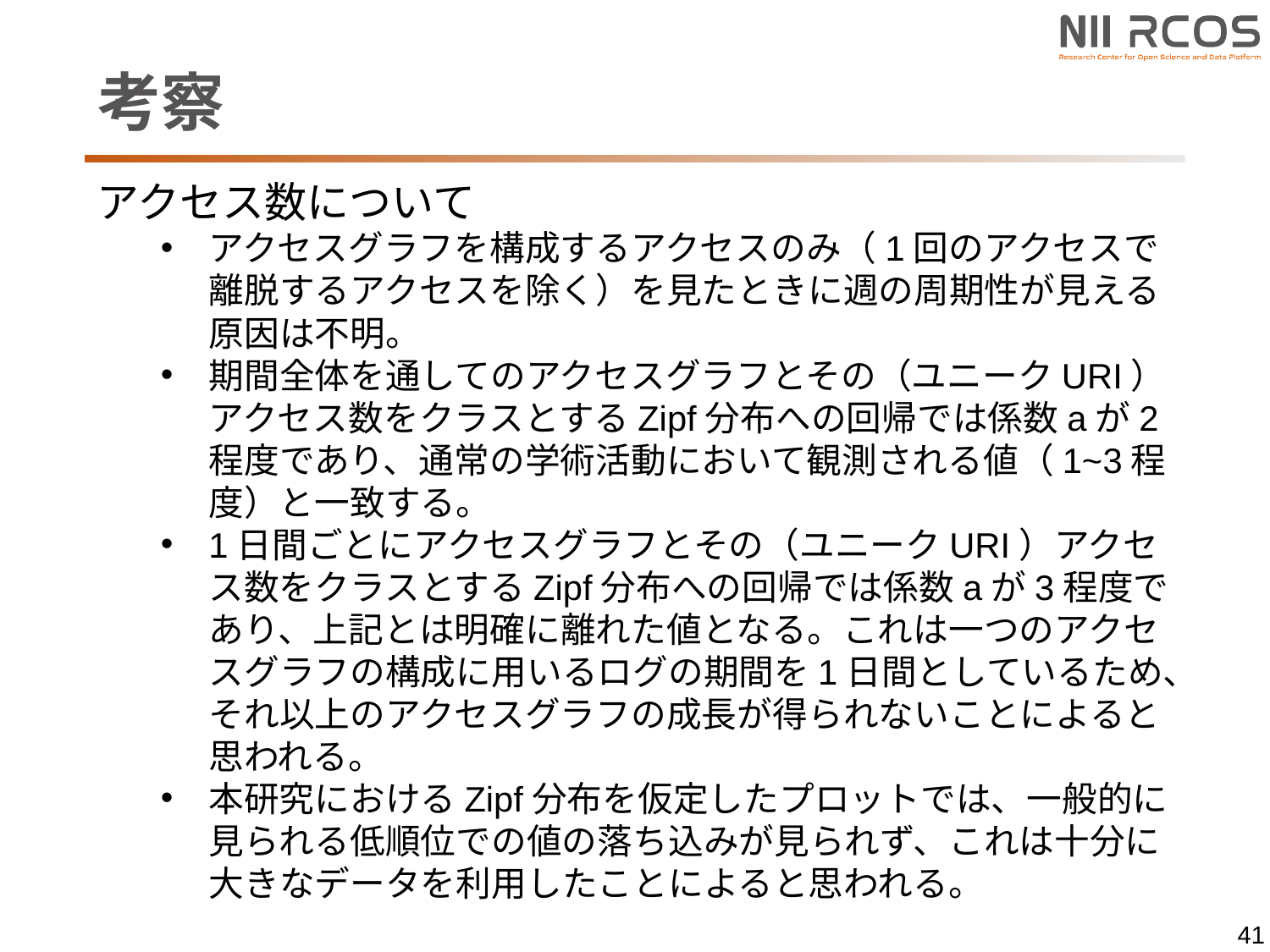

# 考察
アクセス数について
アクセスグラフを構成するアクセスのみ（1回のアクセスで離脱するアクセスを除く）を見たときに週の周期性が見える原因は不明。
期間全体を通してのアクセスグラフとその（ユニークURI）アクセス数をクラスとするZipf分布への回帰では係数aが2程度であり、通常の学術活動において観測される値（1~3程度）と一致する。
1日間ごとにアクセスグラフとその（ユニークURI）アクセス数をクラスとするZipf分布への回帰では係数aが3程度であり、上記とは明確に離れた値となる。これは一つのアクセスグラフの構成に用いるログの期間を1日間としているため、それ以上のアクセスグラフの成長が得られないことによると思われる。
本研究におけるZipf分布を仮定したプロットでは、一般的に見られる低順位での値の落ち込みが見られず、これは十分に大きなデータを利用したことによると思われる。
41